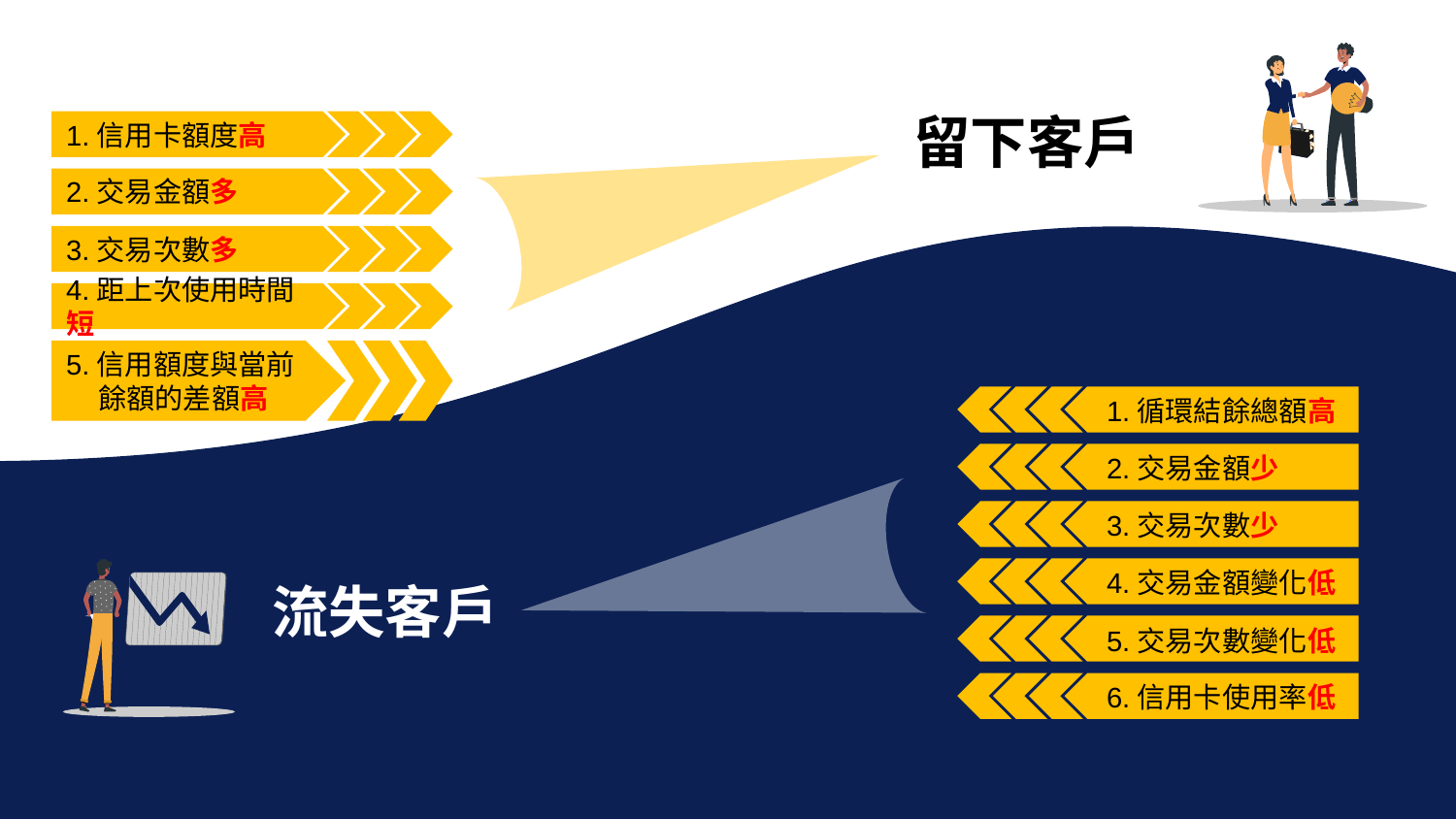

Kmeans

留下客戶

1.信用卡額度高

2.交易金額多

3.交易次數多

4.距上次使用時間短

5.信用額度與當前
    餘額的差額高

1.循環結餘總額高
2.交易金額少
3.交易次數少

4.交易金額變化低
流失客戶
5.交易次數變化低
6.信用卡使用率低